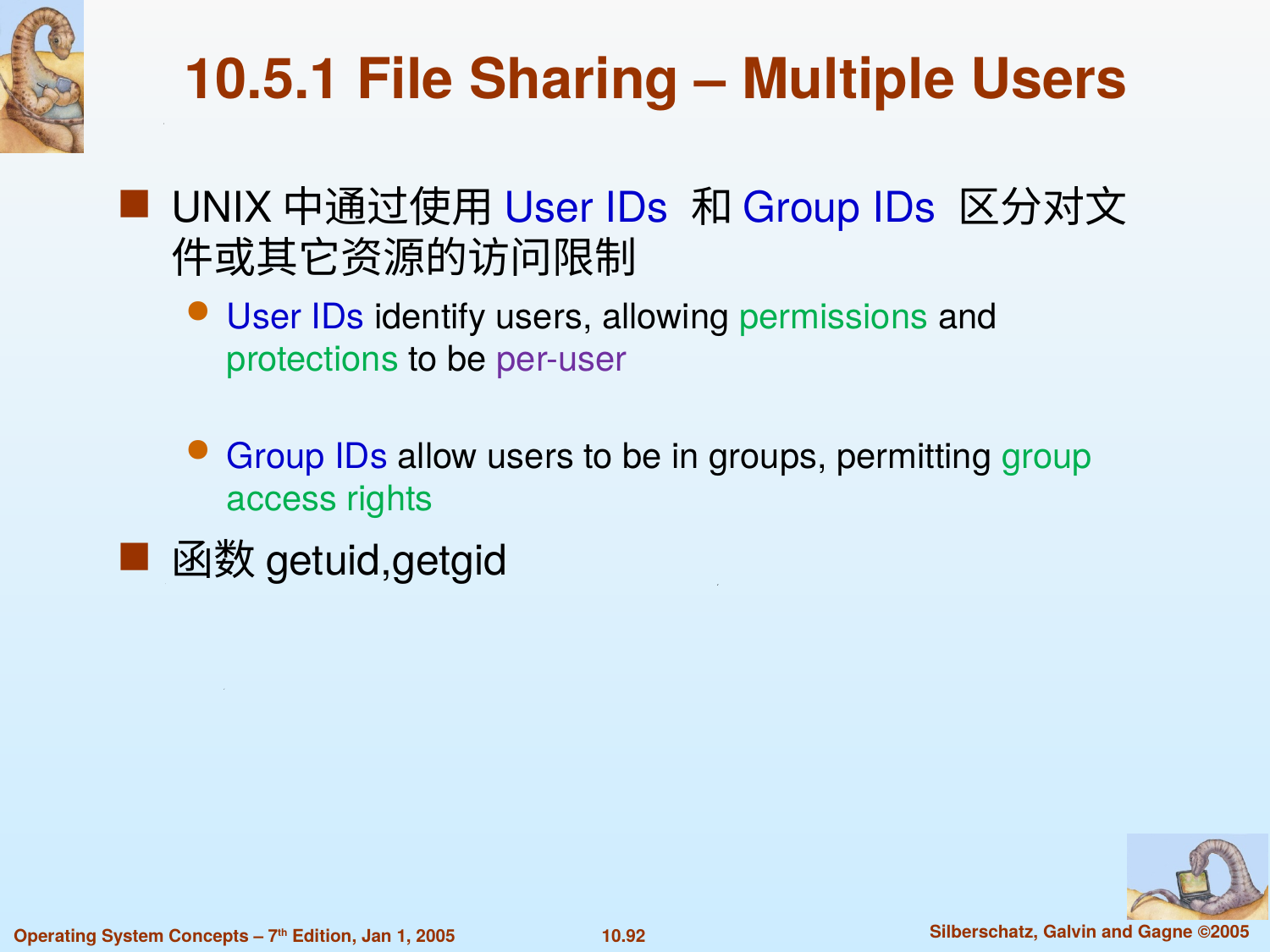

10.5.1 File Sharing – Multiple Users
UNIX中通过使用User IDs 和Group IDs 区分对文件或其它资源的访问限制
User IDs identify users, allowing permissions and protections to be per-user
Group IDs allow users to be in groups, permitting group access rights
函数getuid,getgid